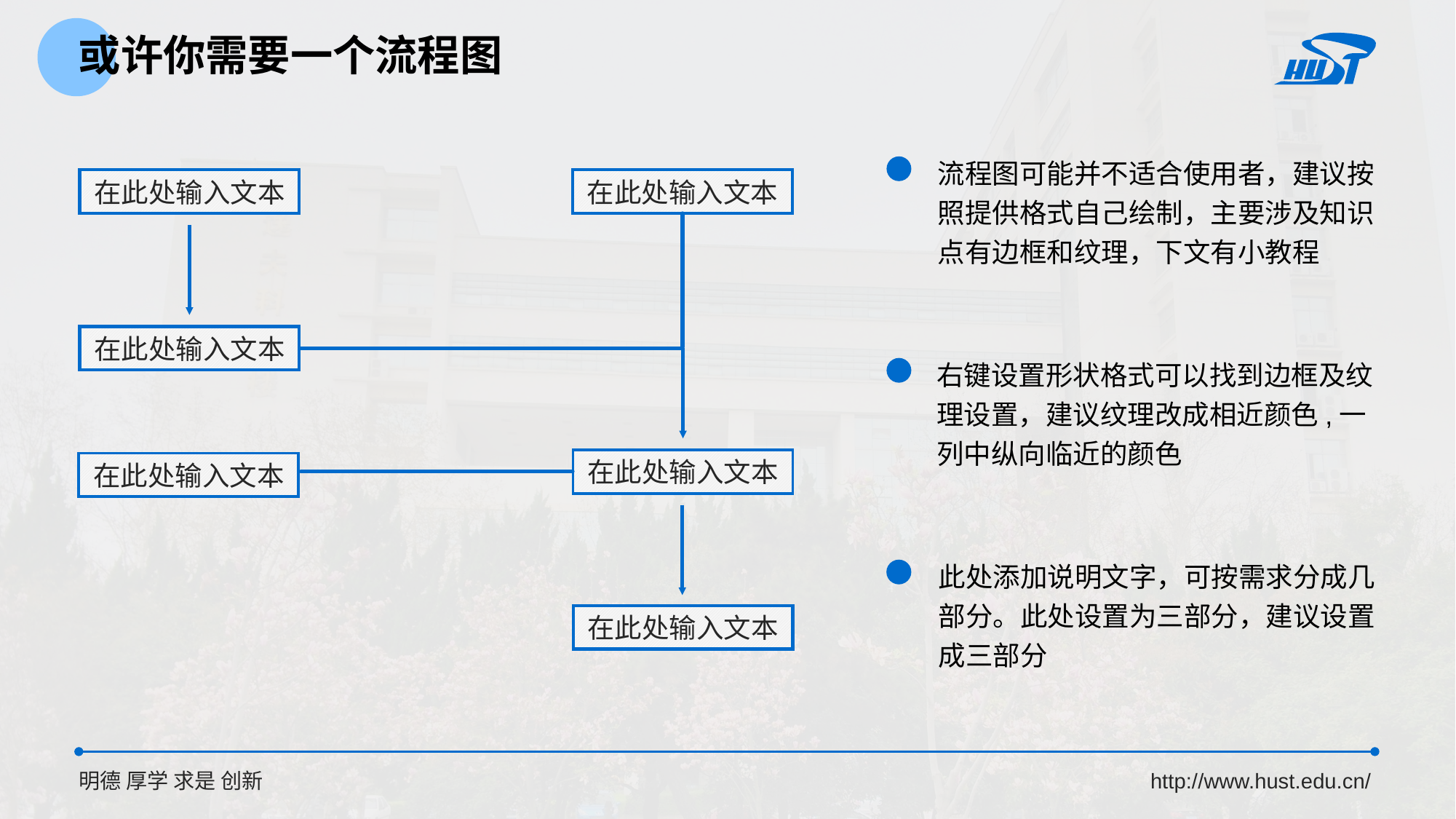

或许你需要一个流程图
流程图可能并不适合使用者，建议按照提供格式自己绘制，主要涉及知识点有边框和纹理，下文有小教程

在此处输入文本
在此处输入文本
在此处输入文本
在此处输入文本
在此处输入文本
在此处输入文本
右键设置形状格式可以找到边框及纹理设置，建议纹理改成相近颜色,一列中纵向临近的颜色

此处添加说明文字，可按需求分成几部分。此处设置为三部分，建议设置成三部分